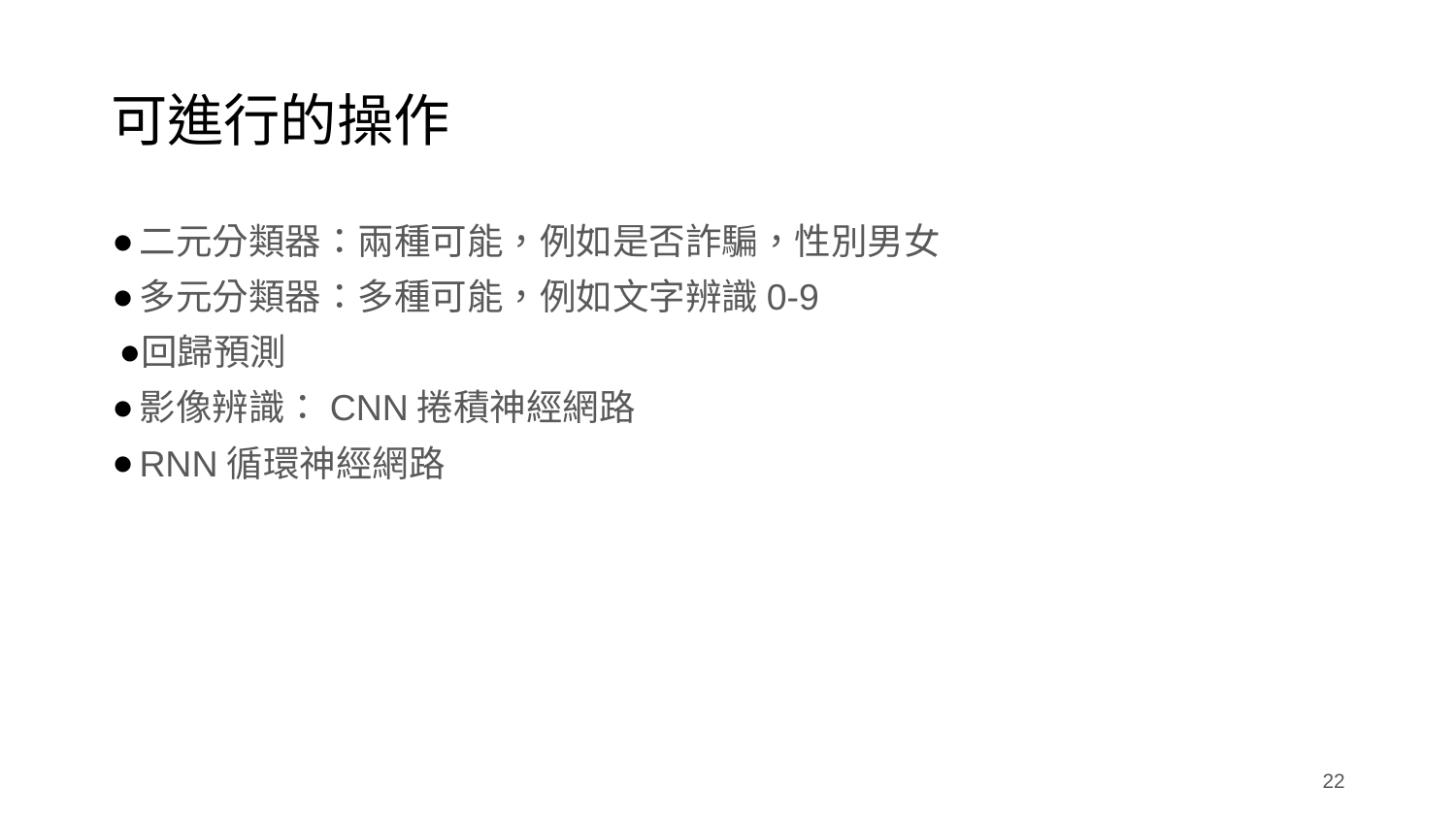

# 可進行的操作
二元分類器：兩種可能，例如是否詐騙，性別男女
多元分類器：多種可能，例如文字辨識0-9
回歸預測
影像辨識：CNN捲積神經網路
RNN循環神經網路
22